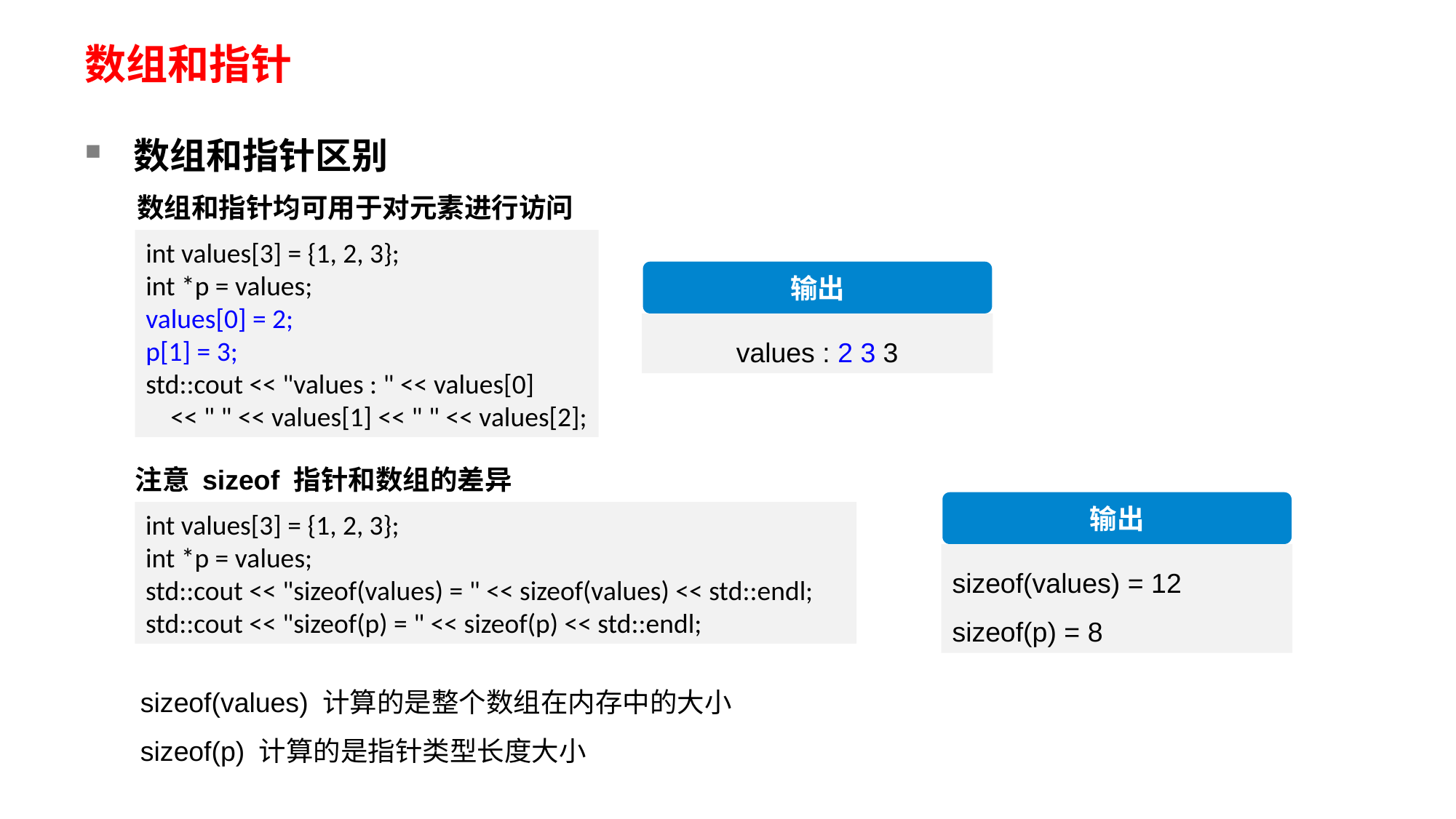

# 数组和指针
数组和指针区别

数组和指针均可用于对元素进行访问
int values[3] = {1, 2, 3};
int *p = values;
values[0] = 2;
p[1] = 3;
std::cout << "values : " << values[0]
    << " " << values[1] << " " << values[2];
输出
values : 2 3 3
注意 sizeof 指针和数组的差异
输出
sizeof(values) = 12
sizeof(p) = 8
int values[3] = {1, 2, 3};
int *p = values;
std::cout << "sizeof(values) = " << sizeof(values) << std::endl;
std::cout << "sizeof(p) = " << sizeof(p) << std::endl;
sizeof(values) 计算的是整个数组在内存中的大小
sizeof(p) 计算的是指针类型长度大小